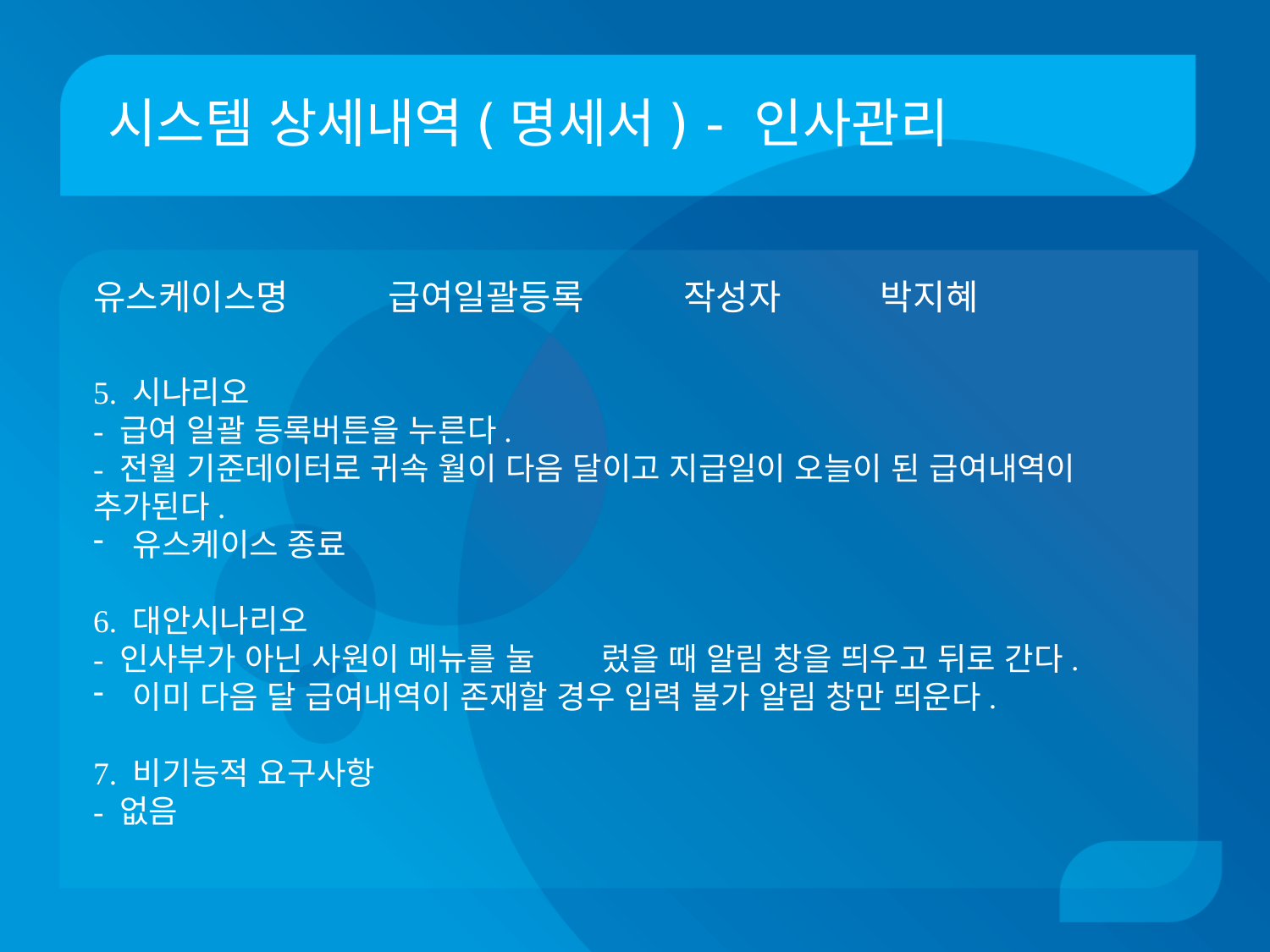

# 시스템 상세내역(명세서) - 인사관리
유스케이스명          급여일괄등록          작성자          박지혜
5. 시나리오
- 급여 일괄 등록버튼을 누른다.
- 전월 기준데이터로 귀속 월이 다음 달이고 지급일이 오늘이 된 급여내역이 추가된다.
유스케이스 종료

6. 대안시나리오
- 인사부가 아닌 사원이 메뉴를 눌	렀을 때 알림 창을 띄우고 뒤로 간다.
이미 다음 달 급여내역이 존재할 경우 입력 불가 알림 창만 띄운다.

7. 비기능적 요구사항
- 없음